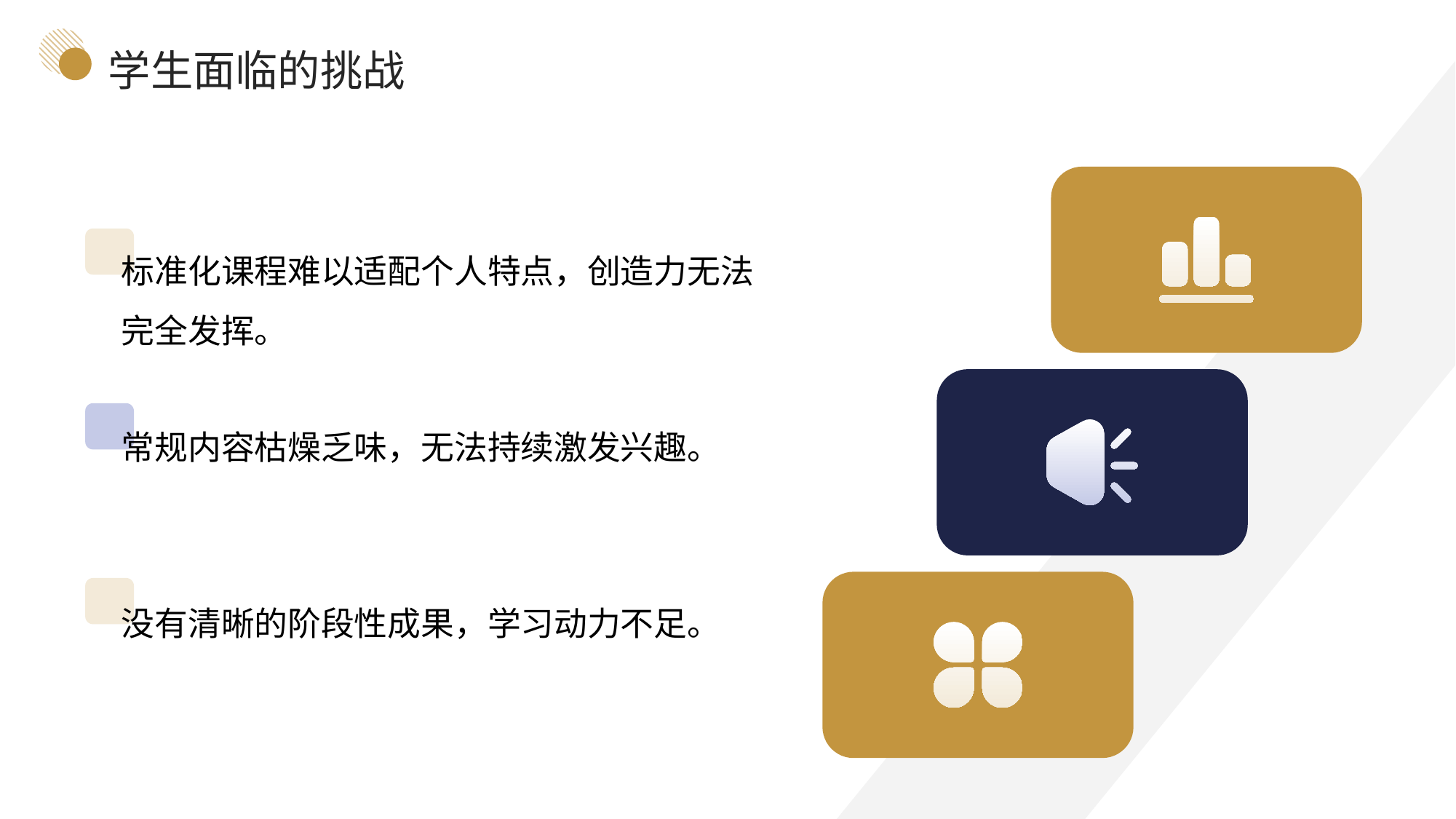

学生面临的挑战

标准化课程难以适配个人特点，创造力无法完全发挥。

常规内容枯燥乏味，无法持续激发兴趣。

没有清晰的阶段性成果，学习动力不足。